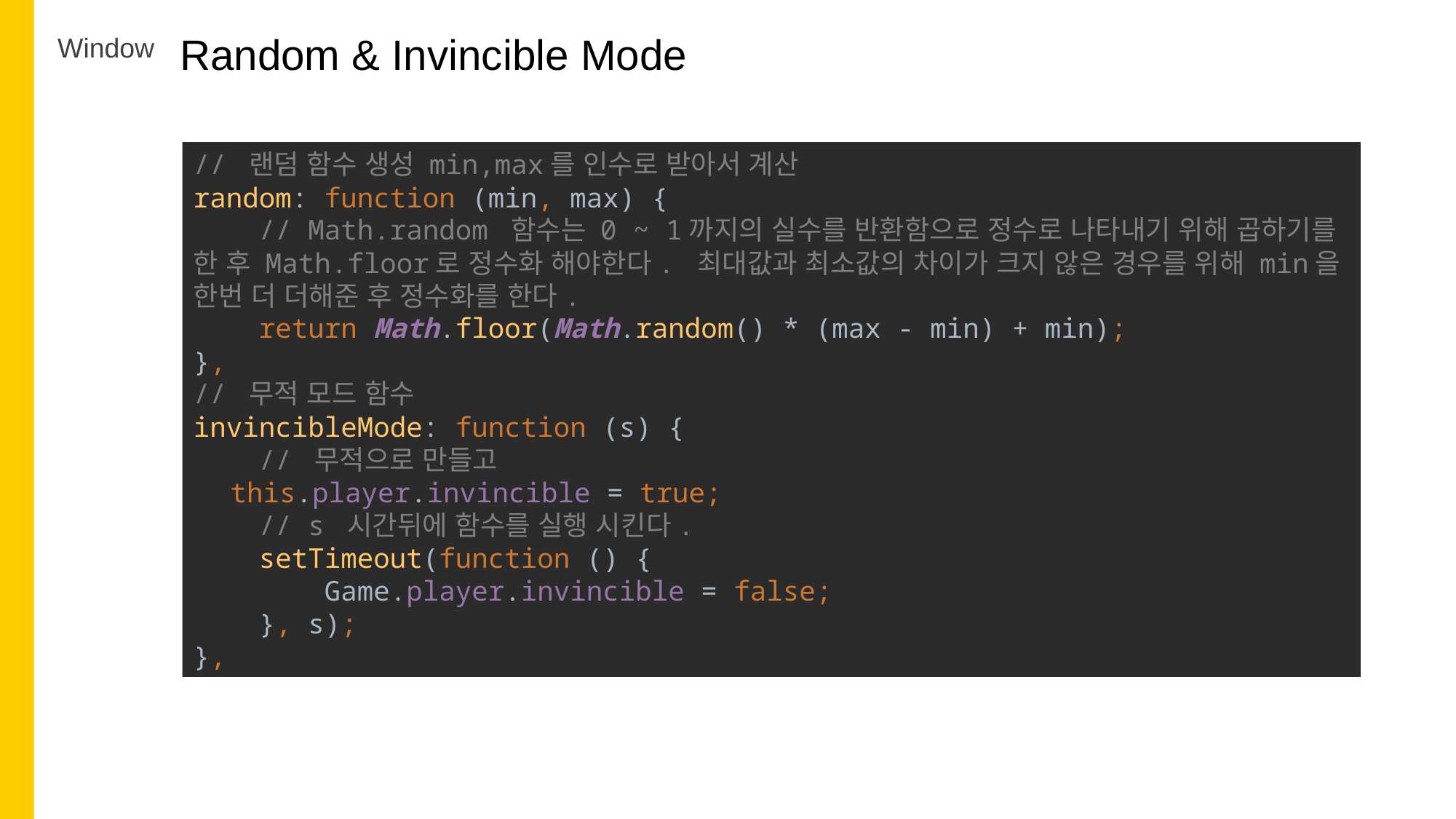

Random & Invincible Mode
Window
// 랜덤 함수 생성 min,max를 인수로 받아서 계산
random: function (min, max) {
    // Math.random 함수는 0 ~ 1까지의 실수를 반환함으로 정수로 나타내기 위해 곱하기를 한 후 Math.floor로 정수화 해야한다. 최대값과 최소값의 차이가 크지 않은 경우를 위해 min을 한번 더 더해준 후 정수화를 한다.
    return Math.floor(Math.random() * (max - min) + min);
},
// 무적 모드 함수
invincibleMode: function (s) {
    // 무적으로 만들고
    this.player.invincible = true;
    // s 시간뒤에 함수를 실행 시킨다.
    setTimeout(function () {
        Game.player.invincible = false;
    }, s);
},